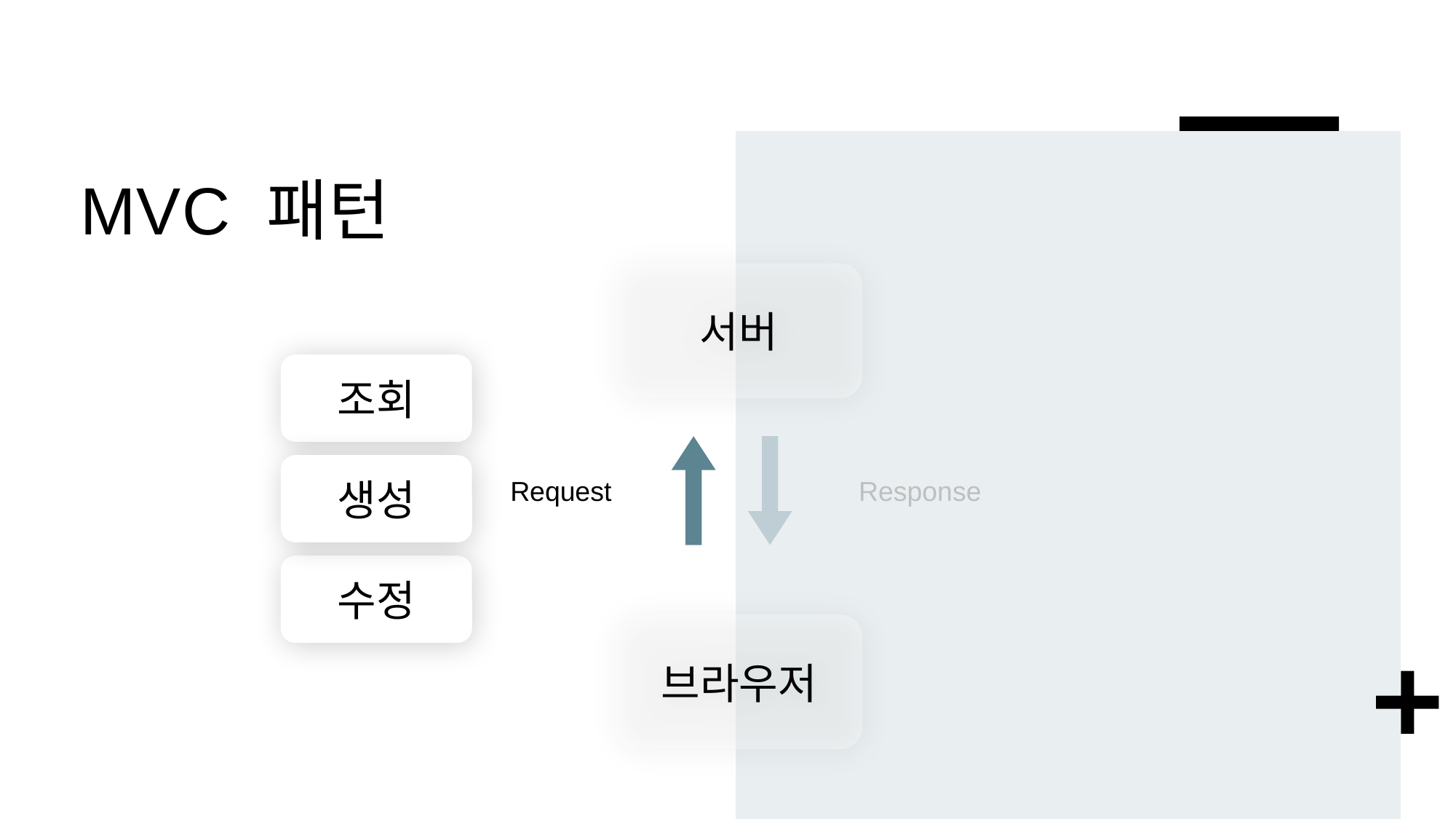

# MVC 패턴
서버
조회
생성
Request
Response

수정
브라우저